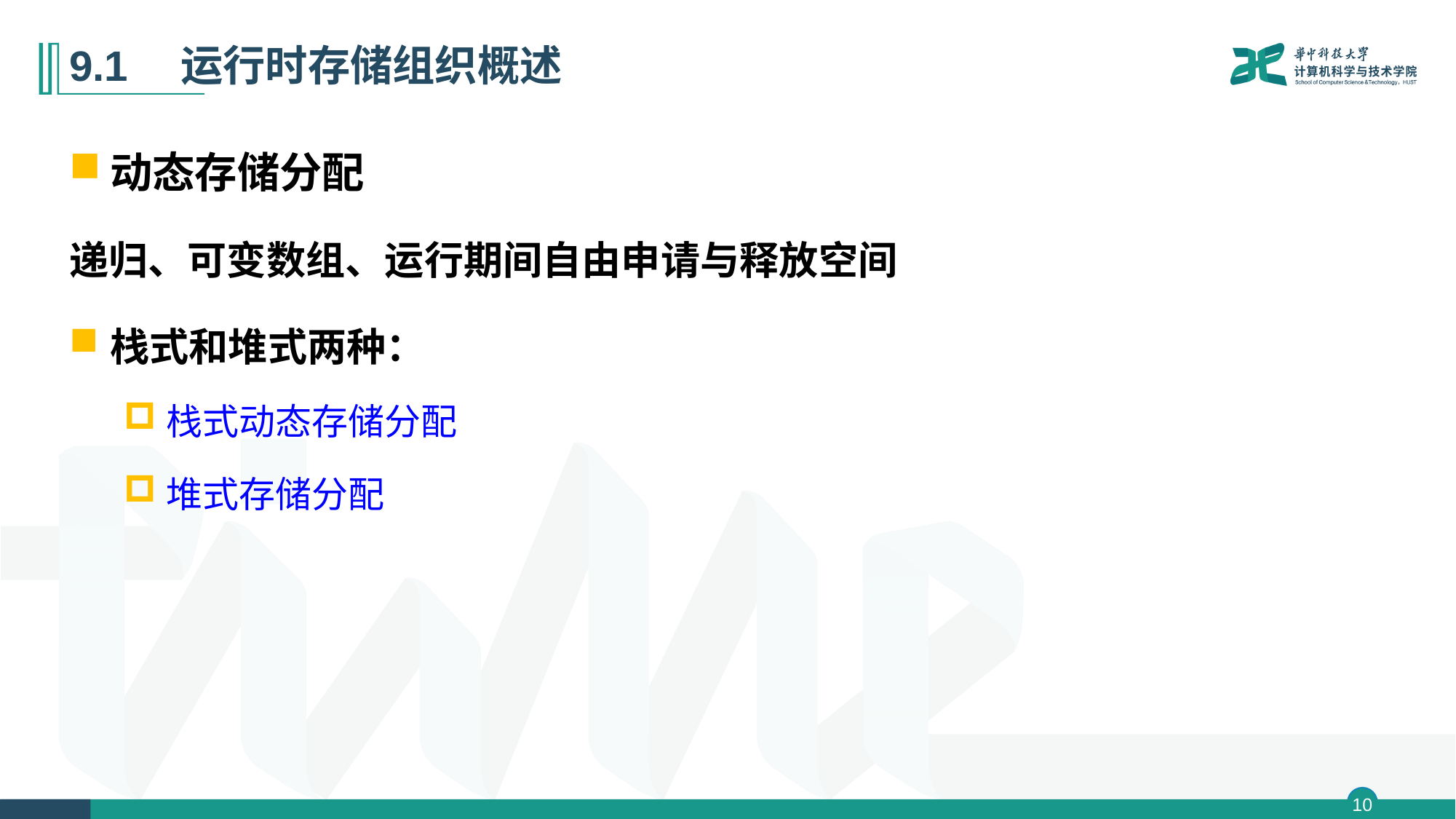

# 9.1　运行时存储组织概述
动态存储分配
递归、可变数组、运行期间自由申请与释放空间
栈式和堆式两种：
栈式动态存储分配
堆式存储分配